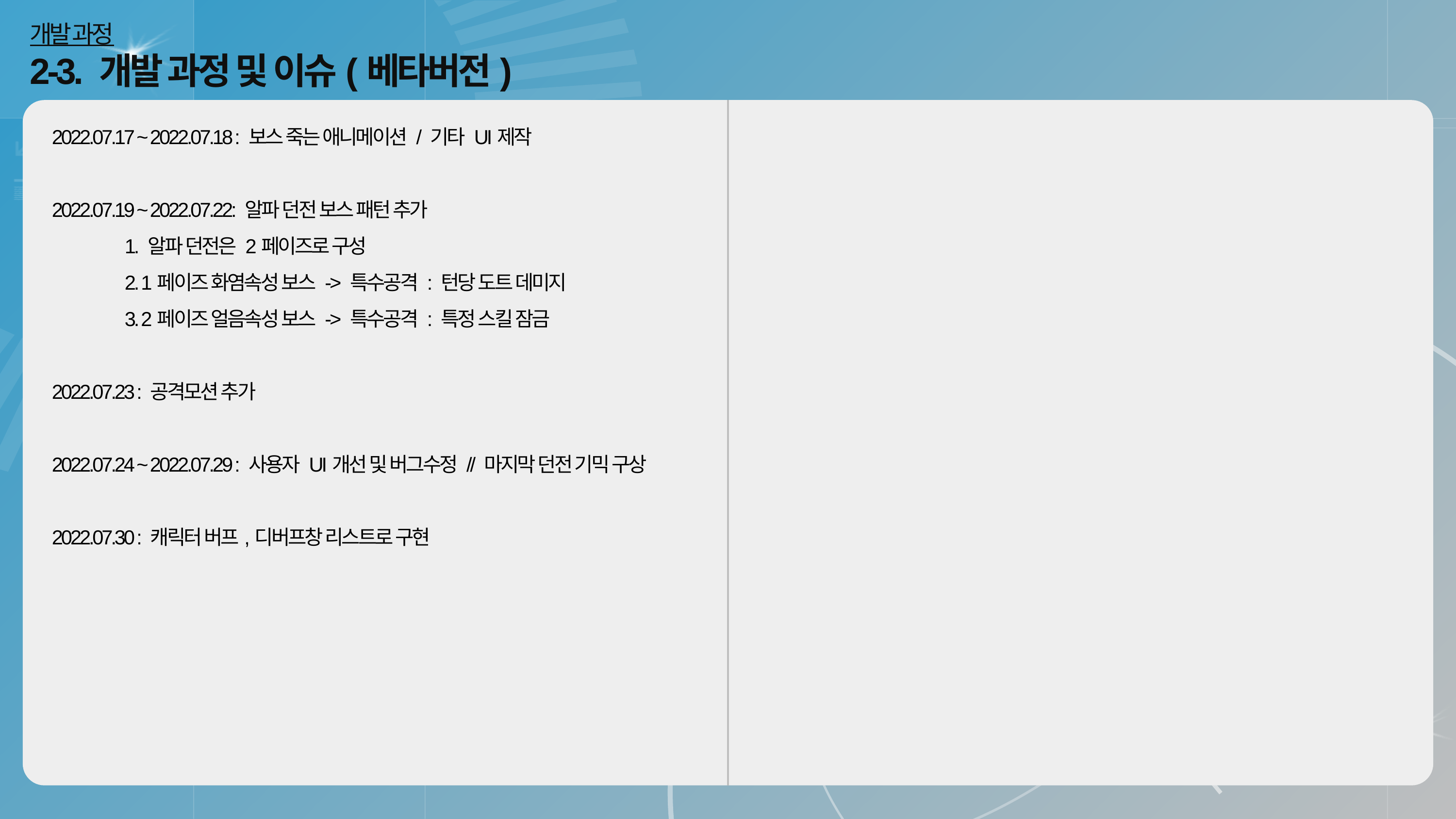

개발 과정
2-3. 개발 과정 및 이슈(베타버전)

2022.07.17 ~ 2022.07.18 : 보스 죽는 애니메이션 / 기타 UI제작

2022.07.19 ~ 2022.07.22: 알파 던전 보스 패턴 추가
	1. 알파 던전은 2페이즈로 구성
	2. 1페이즈 화염속성 보스 -> 특수공격 : 턴당 도트 데미지
	3. 2페이즈 얼음속성 보스 -> 특수공격 : 특정 스킬 잠금

2022.07.23 : 공격모션 추가

2022.07.24 ~ 2022.07.29 : 사용자 UI개선 및 버그수정 // 마지막 던전 기믹 구상

2022.07.30 : 캐릭터 버프,디버프창 리스트로 구현